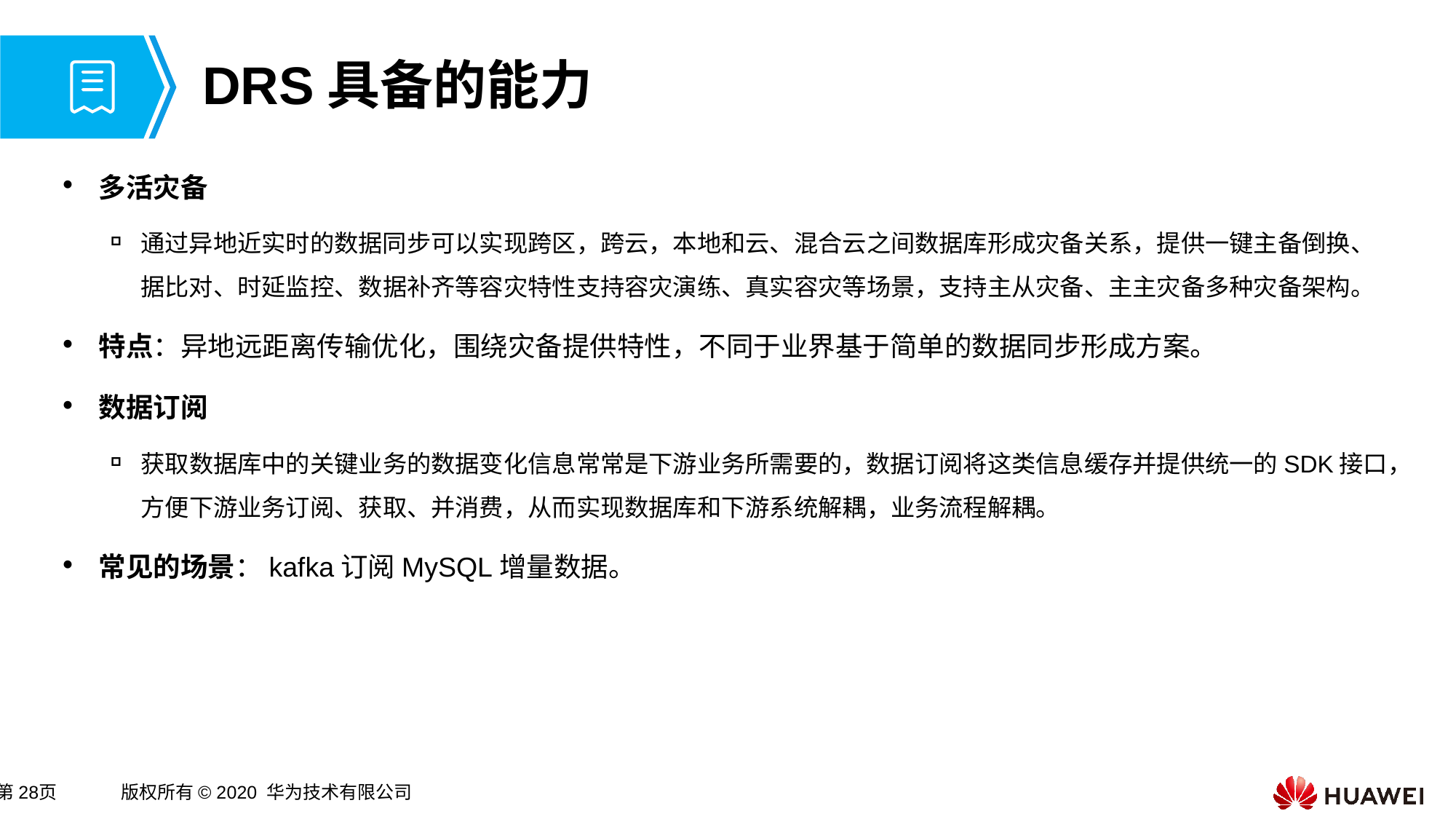

# DRS具备的能力
多活灾备
通过异地近实时的数据同步可以实现跨区，跨云，本地和云、混合云之间数据库形成灾备关系，提供一键主备倒换、据比对、时延监控、数据补齐等容灾特性支持容灾演练、真实容灾等场景，支持主从灾备、主主灾备多种灾备架构。
特点：异地远距离传输优化，围绕灾备提供特性，不同于业界基于简单的数据同步形成方案。
数据订阅
获取数据库中的关键业务的数据变化信息常常是下游业务所需要的，数据订阅将这类信息缓存并提供统一的SDK接口，方便下游业务订阅、获取、并消费，从而实现数据库和下游系统解耦，业务流程解耦。
常见的场景：kafka订阅MySQL增量数据。